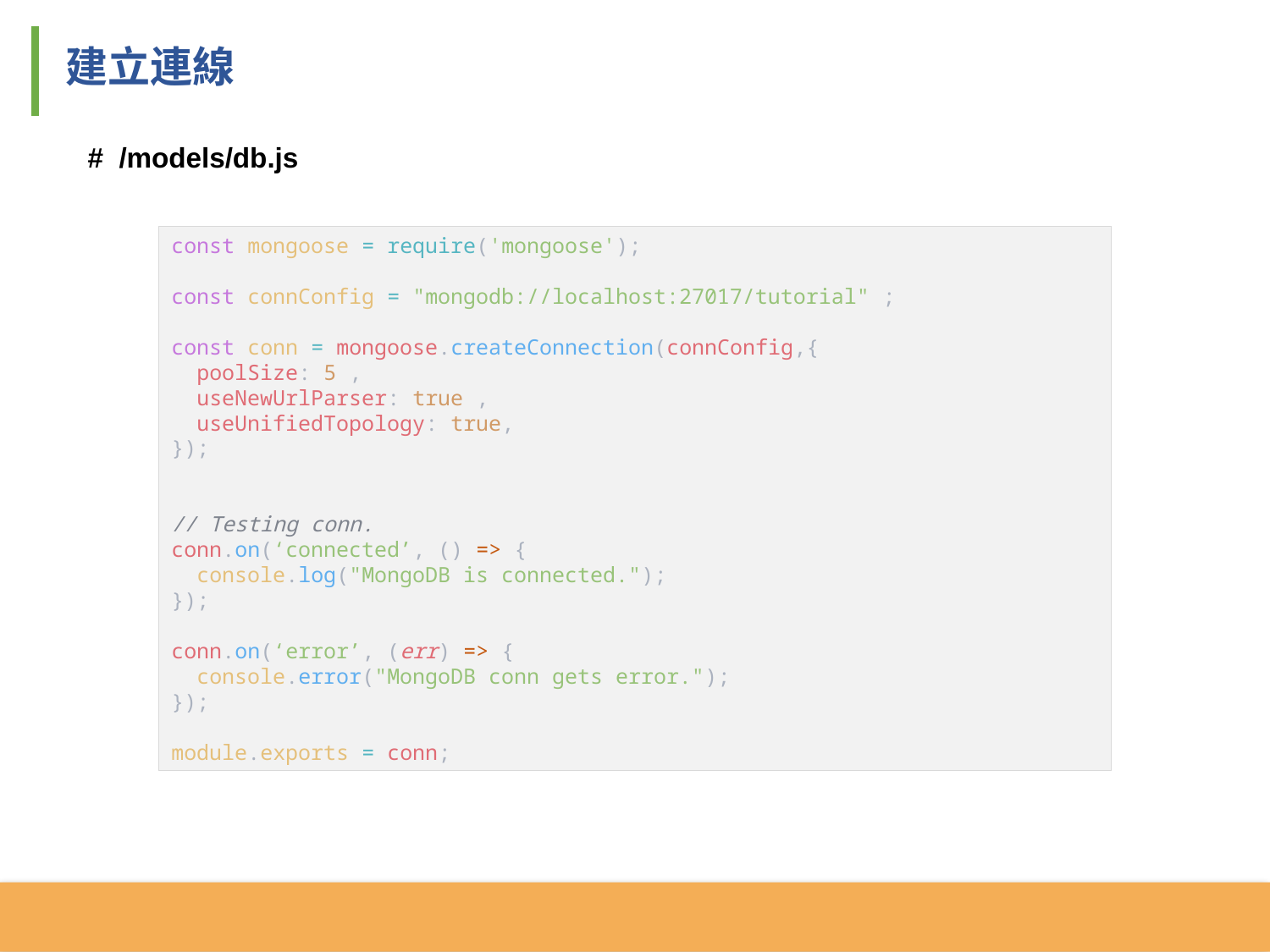

建立連線
#  /models/db.js
const mongoose = require('mongoose');
const connConfig = "mongodb://localhost:27017/tutorial" ;
const conn = mongoose.createConnection(connConfig,{
  poolSize: 5 ,
  useNewUrlParser: true ,
  useUnifiedTopology: true,
});
// Testing conn.
conn.on(‘connected’, () => {
  console.log("MongoDB is connected.");
});
conn.on(‘error’, (err) => {
  console.error("MongoDB conn gets error.");
});
module.exports = conn;